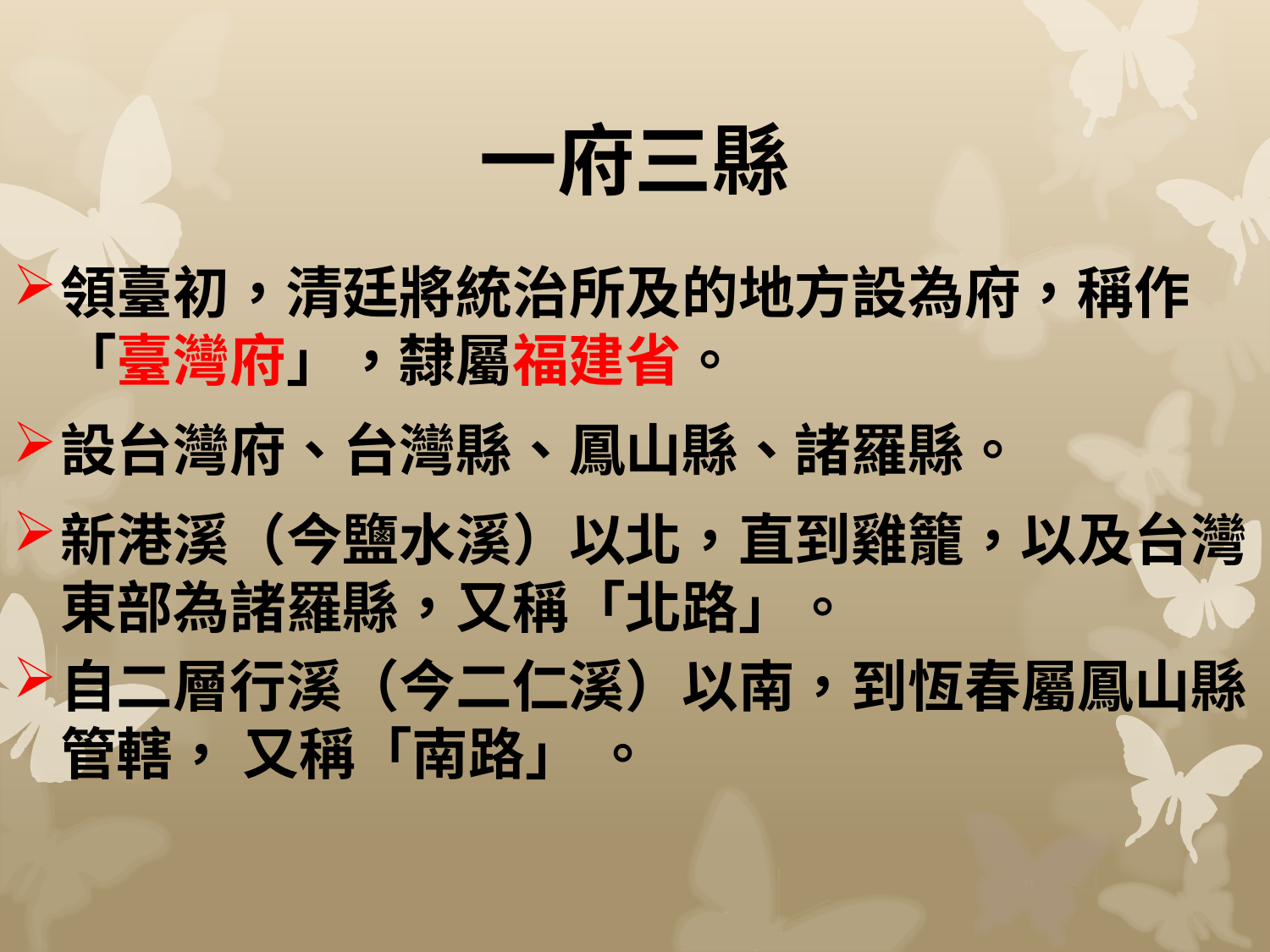

# 一府三縣
領臺初，清廷將統治所及的地方設為府，稱作「臺灣府」，隸屬福建省。
設台灣府、台灣縣、鳳山縣、諸羅縣。
新港溪（今鹽水溪）以北，直到雞籠，以及台灣東部為諸羅縣，又稱「北路」。
自二層行溪（今二仁溪）以南，到恆春屬鳳山縣管轄， 又稱「南路」 。